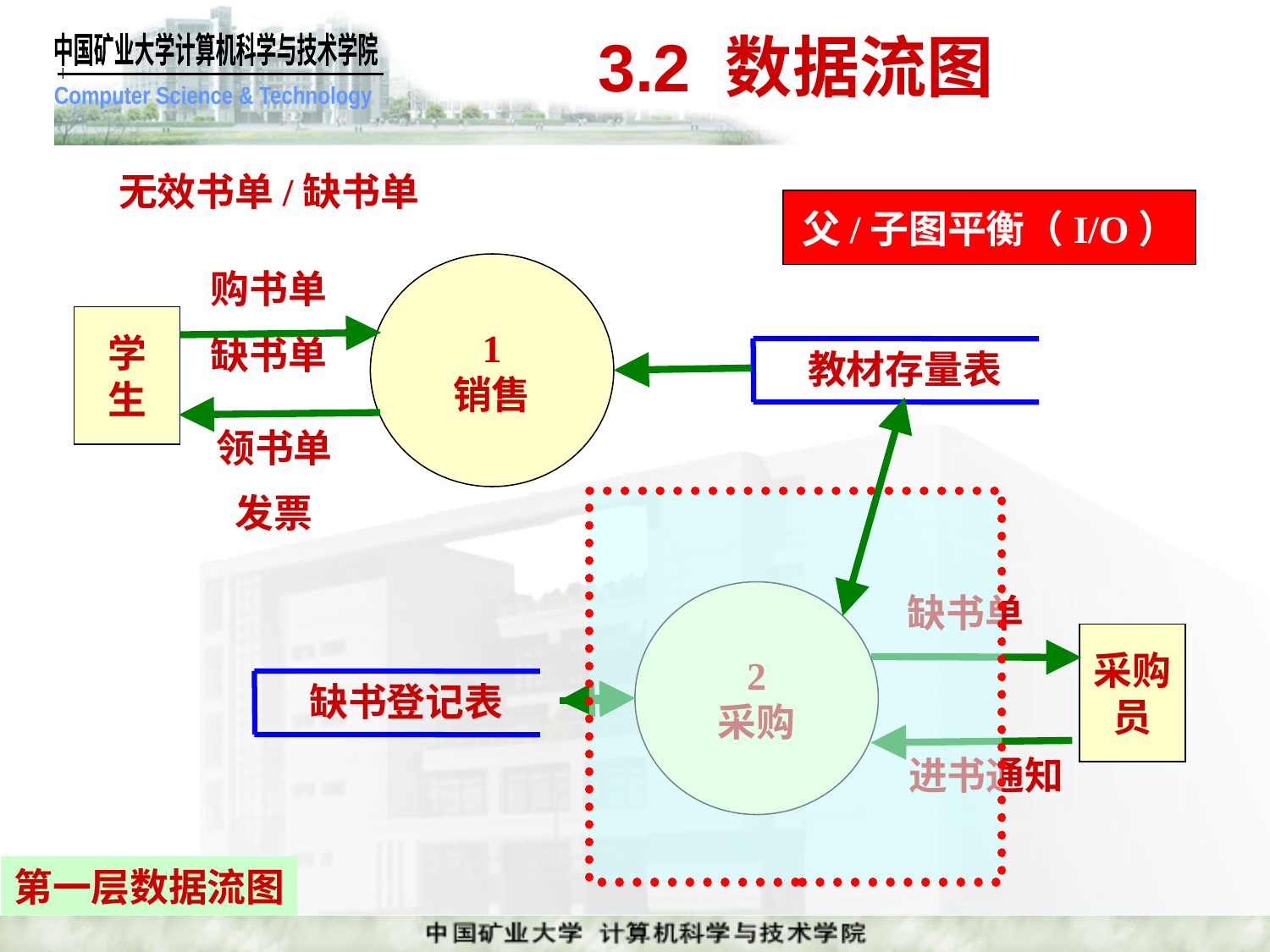

# 3.2 数据流图
无效书单/缺书单
父/子图平衡（I/O）
1
销售
购书单
缺书单
学
生
教材存量表

领书单
发票

2
采购
缺书单
采购
员
缺书登记表

进书通知
第一层数据流图
29